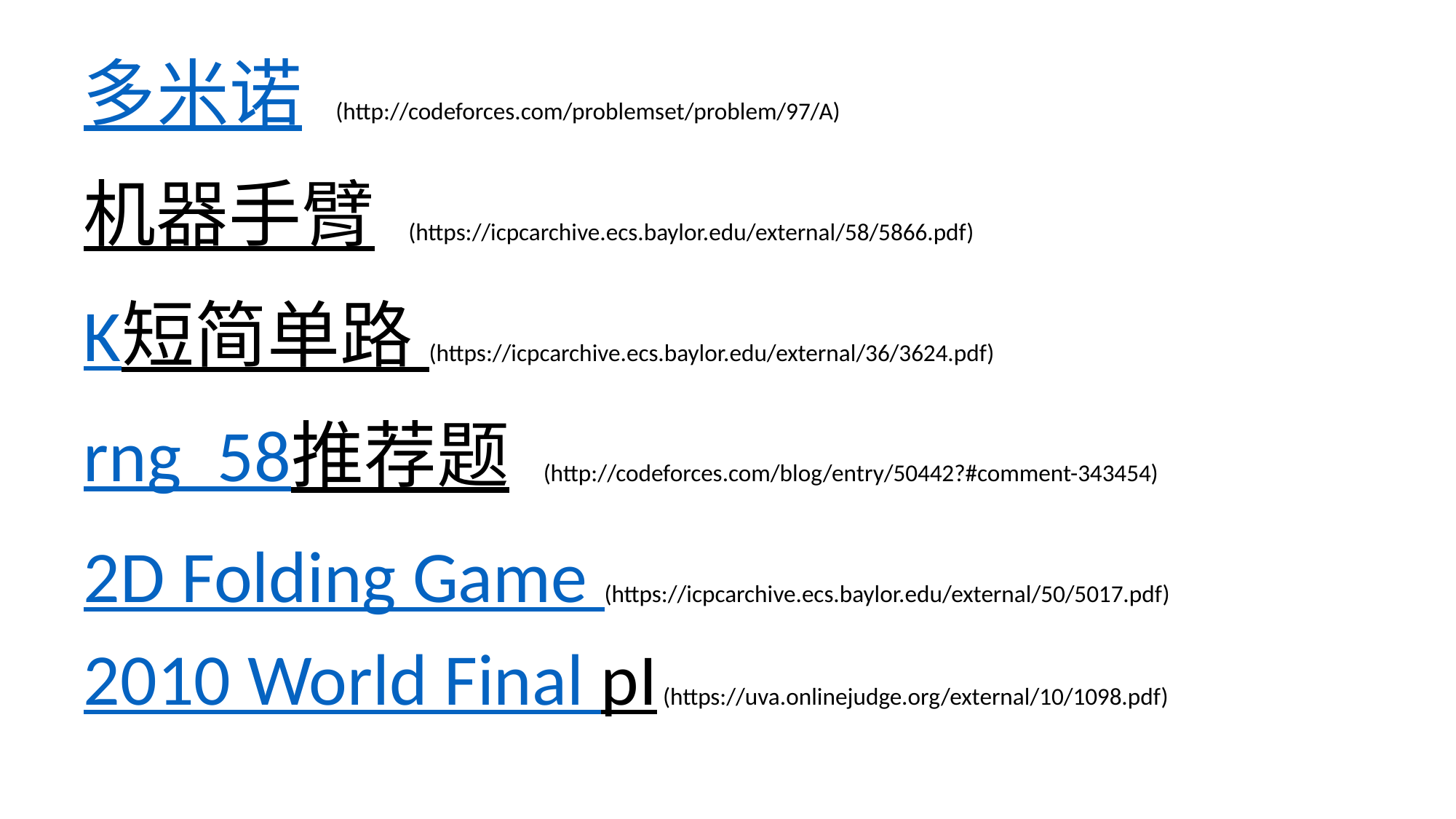

多米诺 (http://codeforces.com/problemset/problem/97/A)
机器手臂 (https://icpcarchive.ecs.baylor.edu/external/58/5866.pdf)
K短简单路 (https://icpcarchive.ecs.baylor.edu/external/36/3624.pdf)
rng_58推荐题 (http://codeforces.com/blog/entry/50442?#comment-343454)
2D Folding Game (https://icpcarchive.ecs.baylor.edu/external/50/5017.pdf)
2010 World Final pI (https://uva.onlinejudge.org/external/10/1098.pdf)